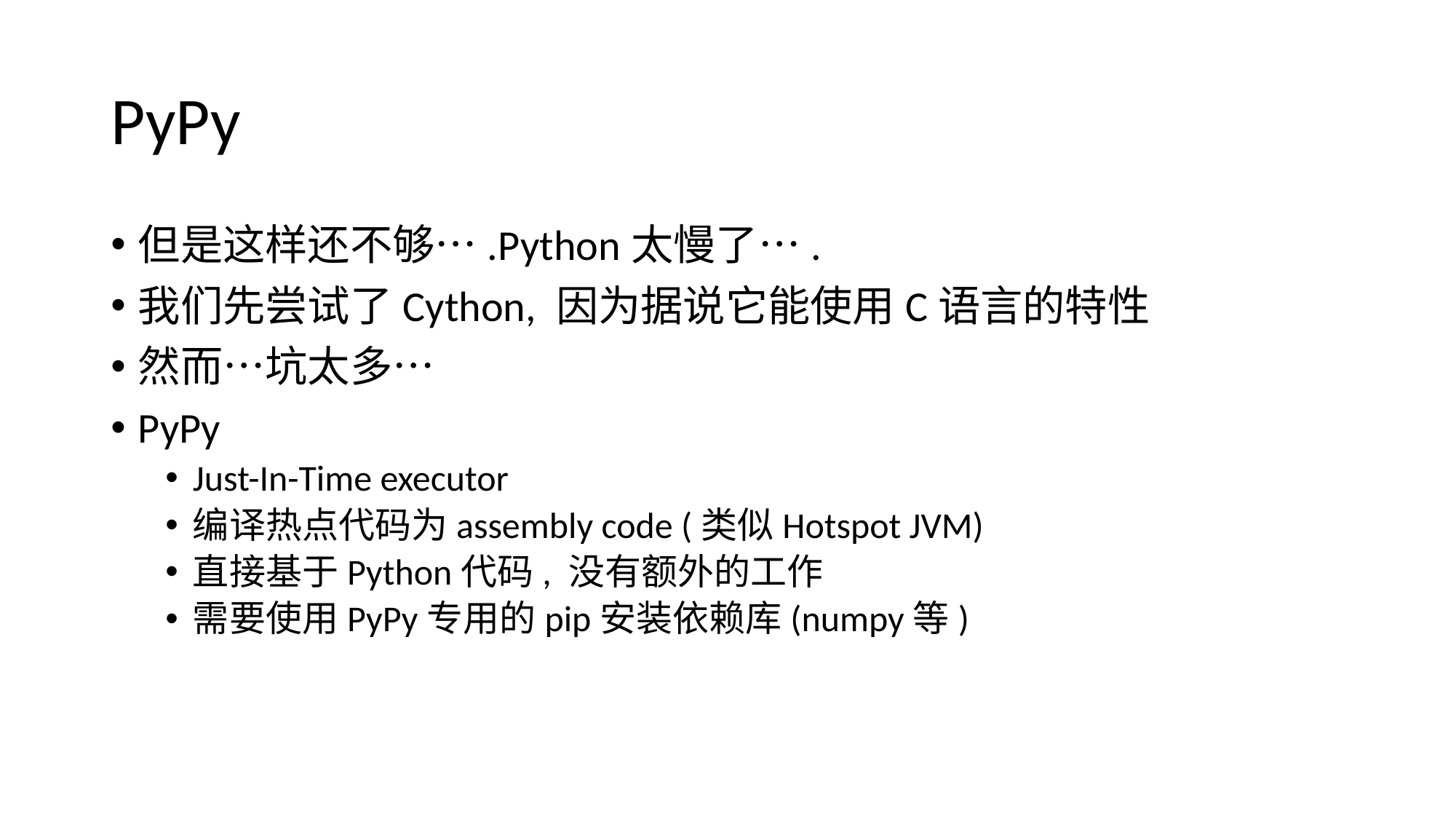

# PyPy
但是这样还不够….Python太慢了….
我们先尝试了Cython, 因为据说它能使用C语言的特性
然而…坑太多…
PyPy
Just-In-Time executor
编译热点代码为assembly code (类似Hotspot JVM)
直接基于Python代码, 没有额外的工作
需要使用PyPy专用的pip安装依赖库(numpy等)